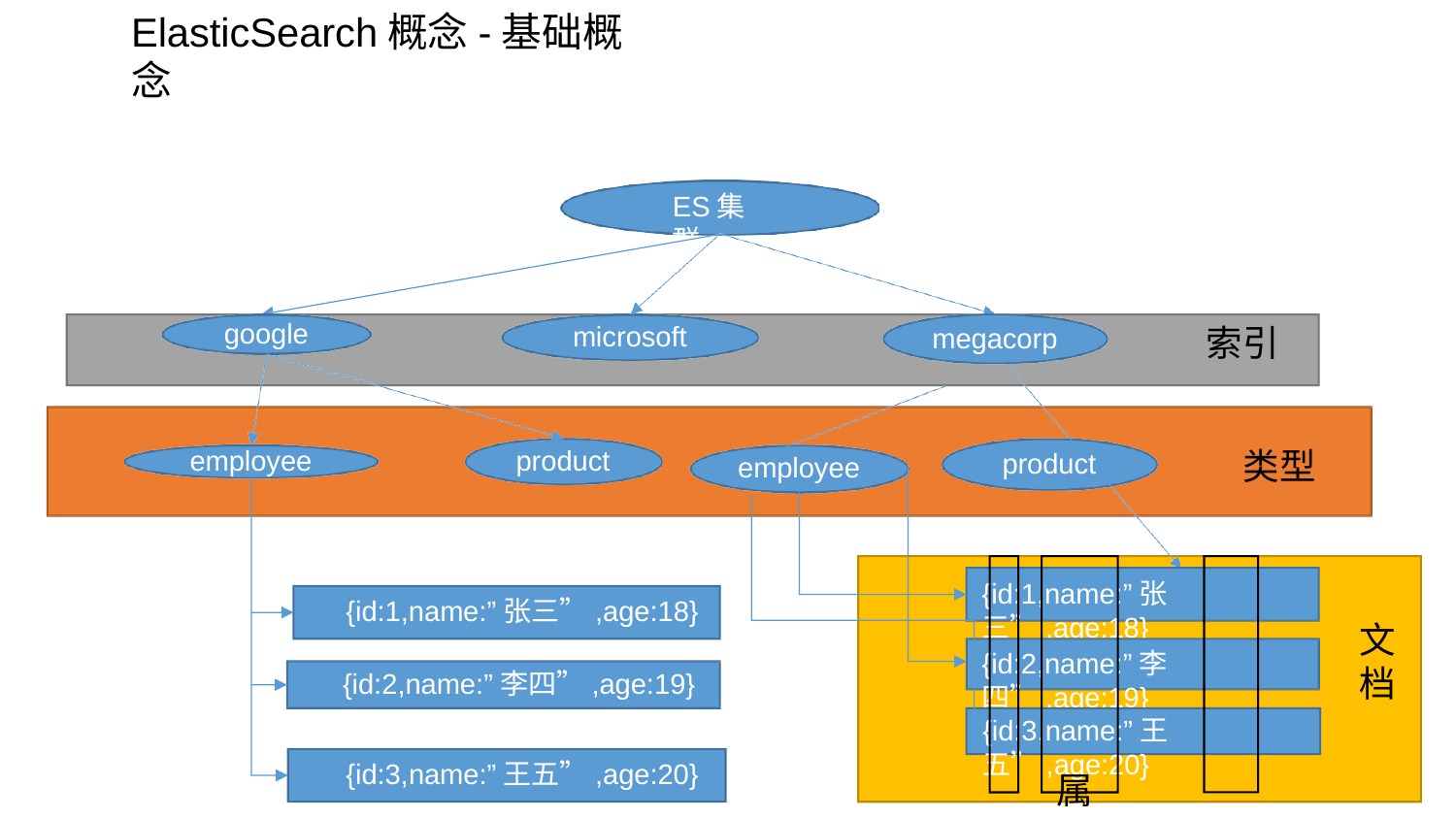

# ElasticSearch概念-基础概念

ES集群

google
microsoft
索引
megacorp
employee
product
类型
product
employee

{id:1,name:”张三”,age:18}

{id:1,name:”张三”,age:18}
文 档

{id:2,name:”李四”,age:19}

{id:2,name:”李四”,age:19}

{id:3,name:”王五”,age:20}

{id:3,name:”王五”,age:20}
属